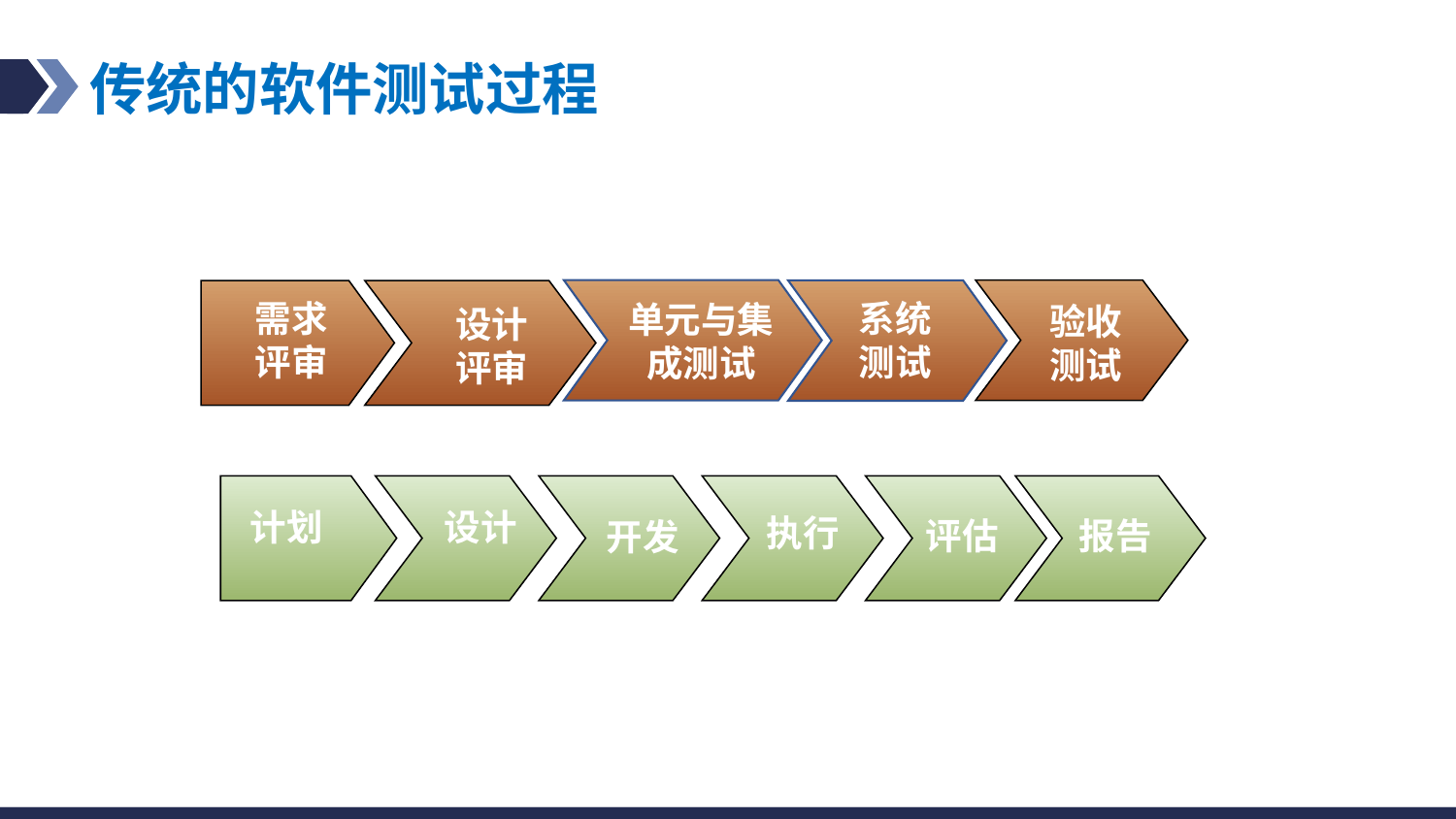

# 传统的软件测试过程

单元与集成测试

验收测试

系统测试

需求评审

设计评审

计划

设计

开发

执行

评估

报告
8